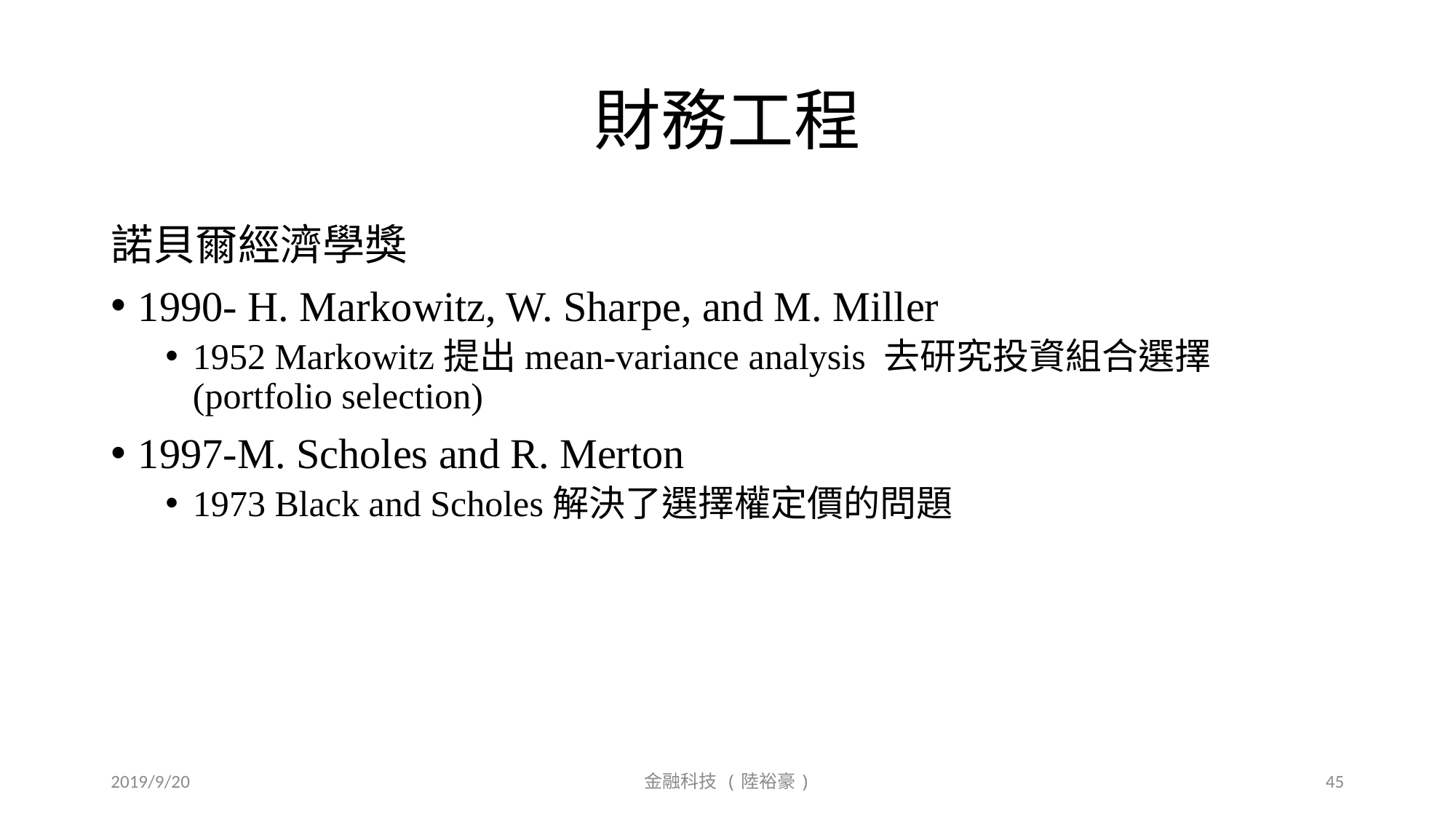

# 財務工程
諾貝爾經濟學獎
1990- H. Markowitz, W. Sharpe, and M. Miller
1952 Markowitz提出mean-variance analysis 去研究投資組合選擇(portfolio selection)
1997-M. Scholes and R. Merton
1973 Black and Scholes解決了選擇權定價的問題
2019/9/20
金融科技 (陸裕豪)
45